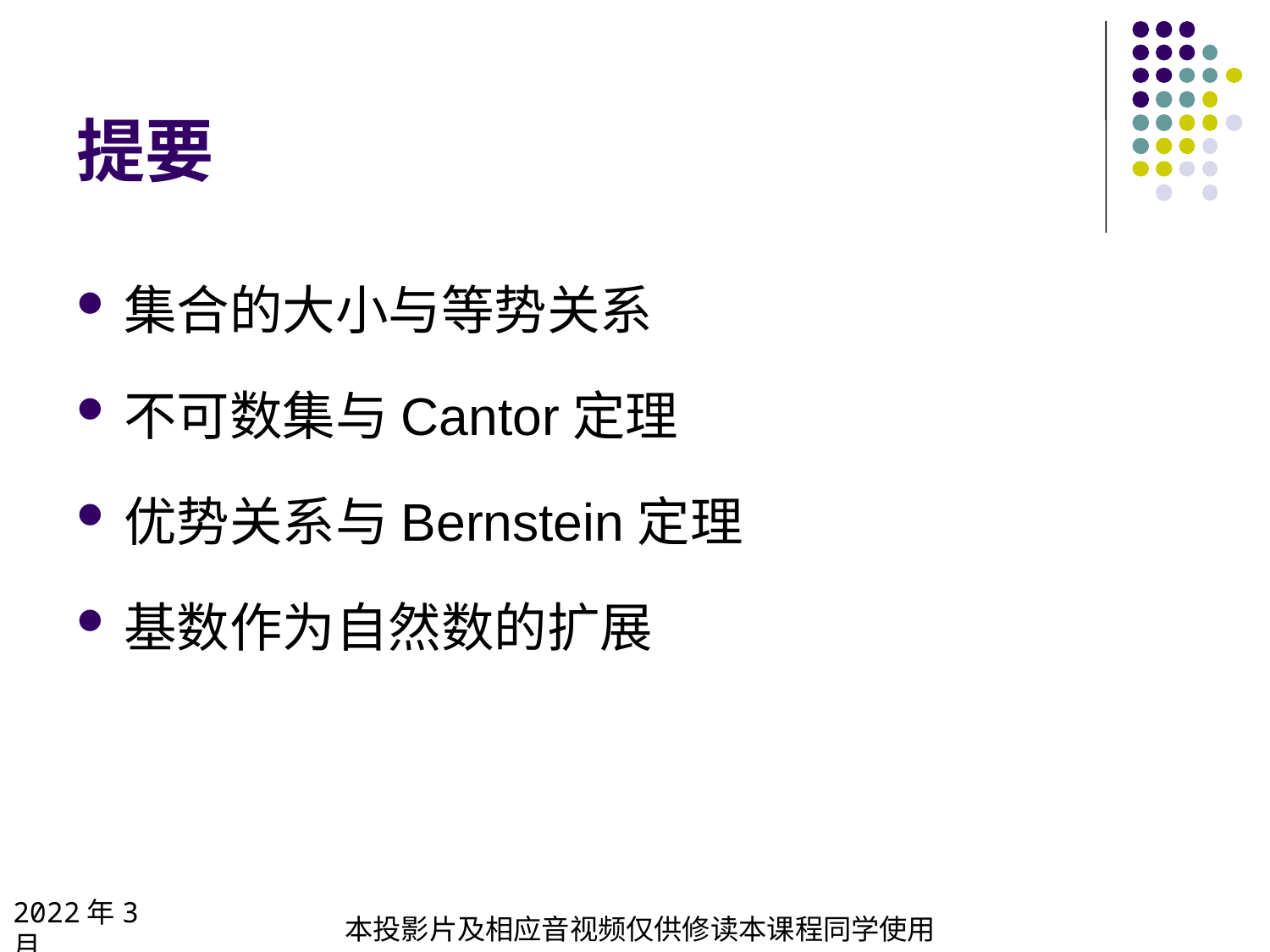

# 提要
集合的大小与等势关系
不可数集与Cantor定理
优势关系与Bernstein定理
基数作为自然数的扩展
2022年3月
本投影片及相应音视频仅供修读本课程同学使用
2